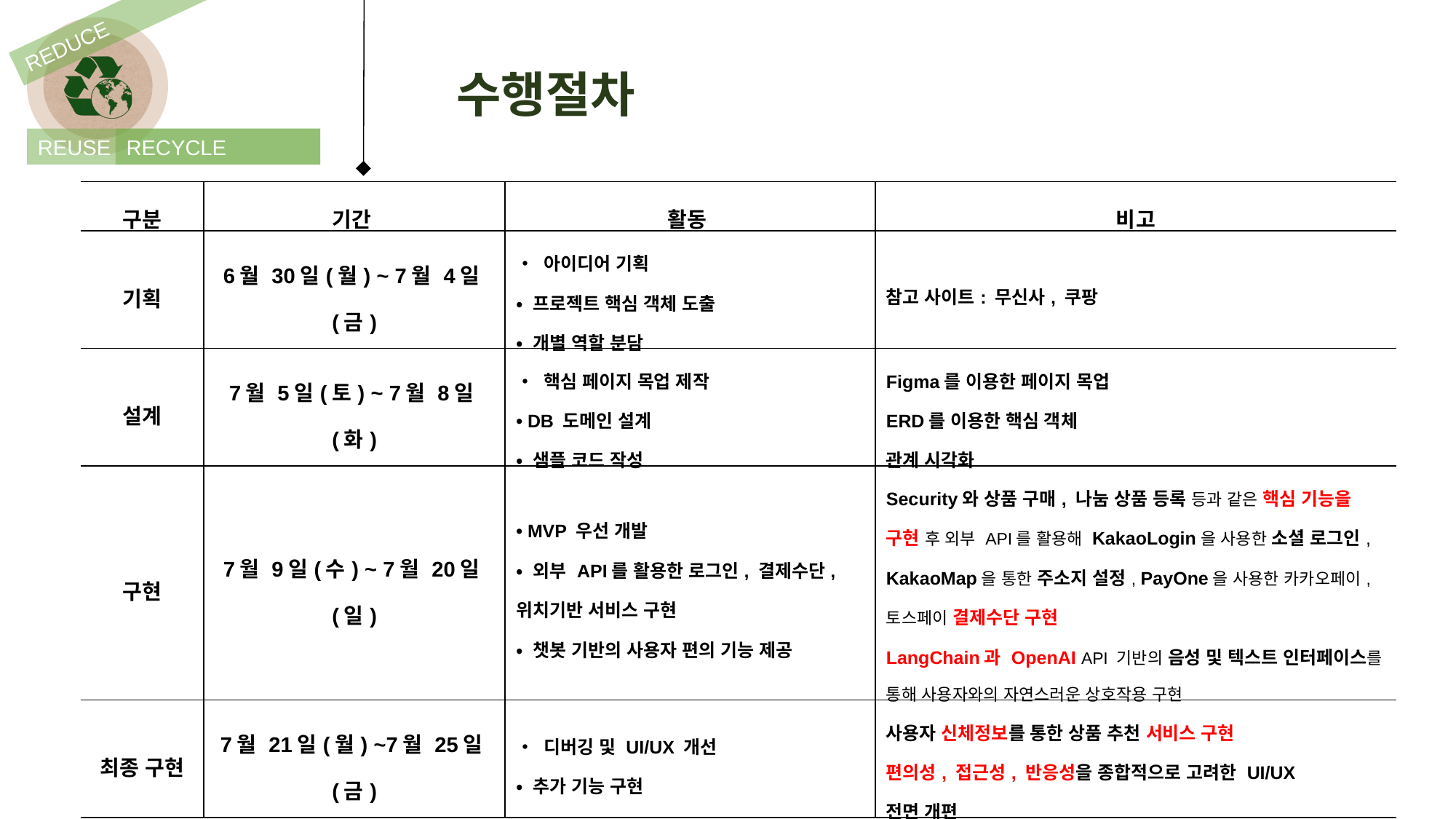

REDUCE

수행절차
REUSE
RECYCLE
| 구분 | 기간 | 활동 | 비고 |
| --- | --- | --- | --- |
| 기획 | 6월 30일(월) ~ 7월 4일(금) | • 아이디어 기획 • 프로젝트 핵심 객체 도출 • 개별 역할 분담 | 참고 사이트: 무신사, 쿠팡 |
| 설계 | 7월 5일(토) ~ 7월 8일(화) | • 핵심 페이지 목업 제작 • DB 도메인 설계 • 샘플 코드 작성 | Figma를 이용한 페이지 목업 ERD를 이용한 핵심 객체 관계 시각화 |
| 구현 | 7월 9일(수) ~ 7월 20일(일) | • MVP 우선 개발 • 외부 API를 활용한 로그인, 결제수단, 위치기반 서비스 구현 • 챗봇 기반의 사용자 편의 기능 제공 | Security와 상품 구매, 나눔 상품 등록 등과 같은 핵심 기능을 구현 후 외부 API를 활용해 KakaoLogin을 사용한 소셜 로그인, KakaoMap을 통한 주소지 설정, PayOne을 사용한 카카오페이, 토스페이 결제수단 구현 LangChain과 OpenAI API 기반의 음성 및 텍스트 인터페이스를 통해 사용자와의 자연스러운 상호작용 구현 |
| 최종 구현 | 7월 21일(월) ~7월 25일(금) | • 디버깅 및 UI/UX 개선 • 추가 기능 구현 | 사용자 신체정보를 통한 상품 추천 서비스 구현 편의성, 접근성, 반응성을 종합적으로 고려한 UI/UX 전면 개편 |